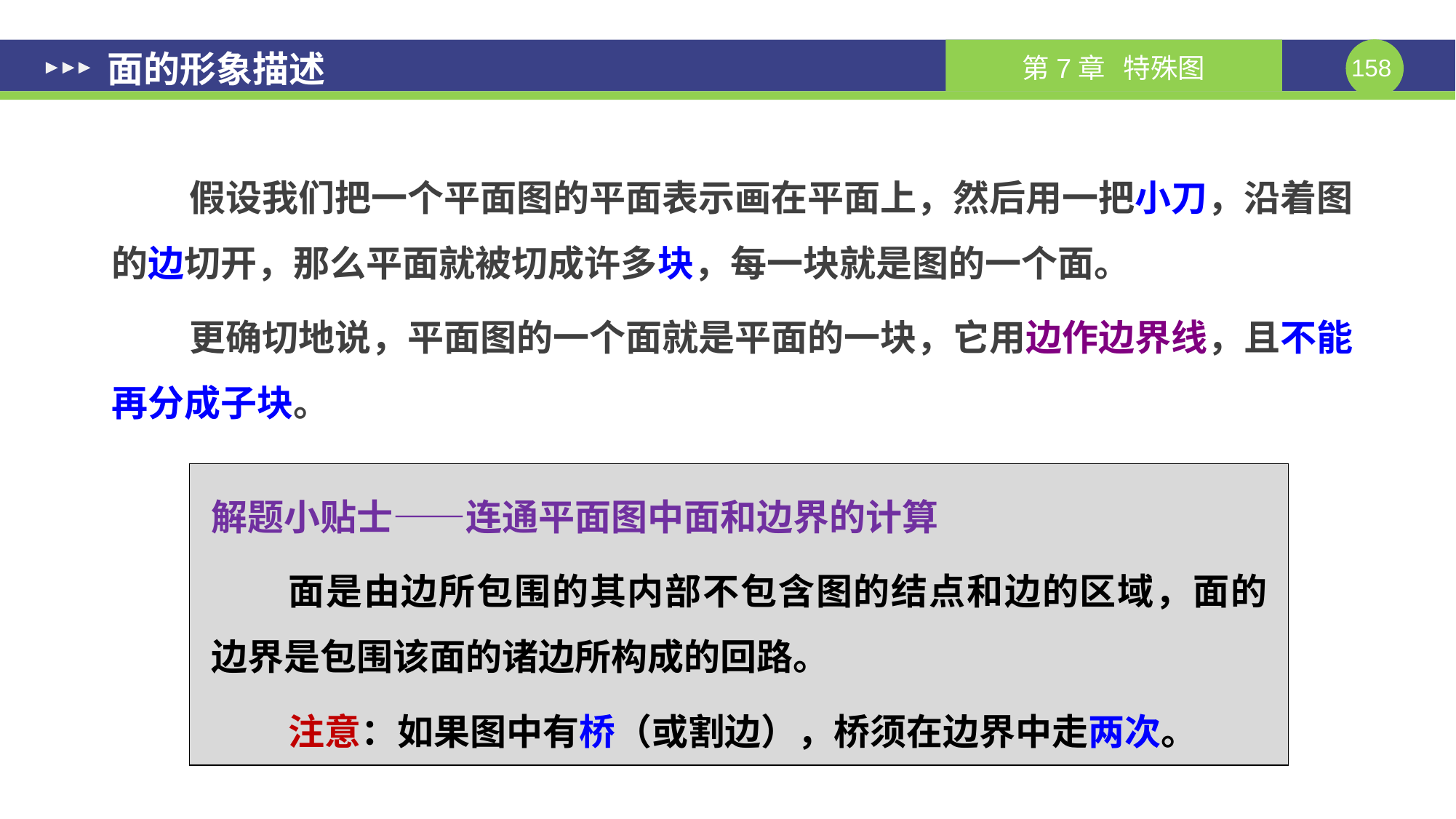

# 面的形象描述
假设我们把一个平面图的平面表示画在平面上，然后用一把小刀，沿着图的边切开，那么平面就被切成许多块，每一块就是图的一个面。
更确切地说，平面图的一个面就是平面的一块，它用边作边界线，且不能再分成子块。
解题小贴士——连通平面图中面和边界的计算
面是由边所包围的其内部不包含图的结点和边的区域，面的边界是包围该面的诸边所构成的回路。
注意：如果图中有桥（或割边），桥须在边界中走两次。